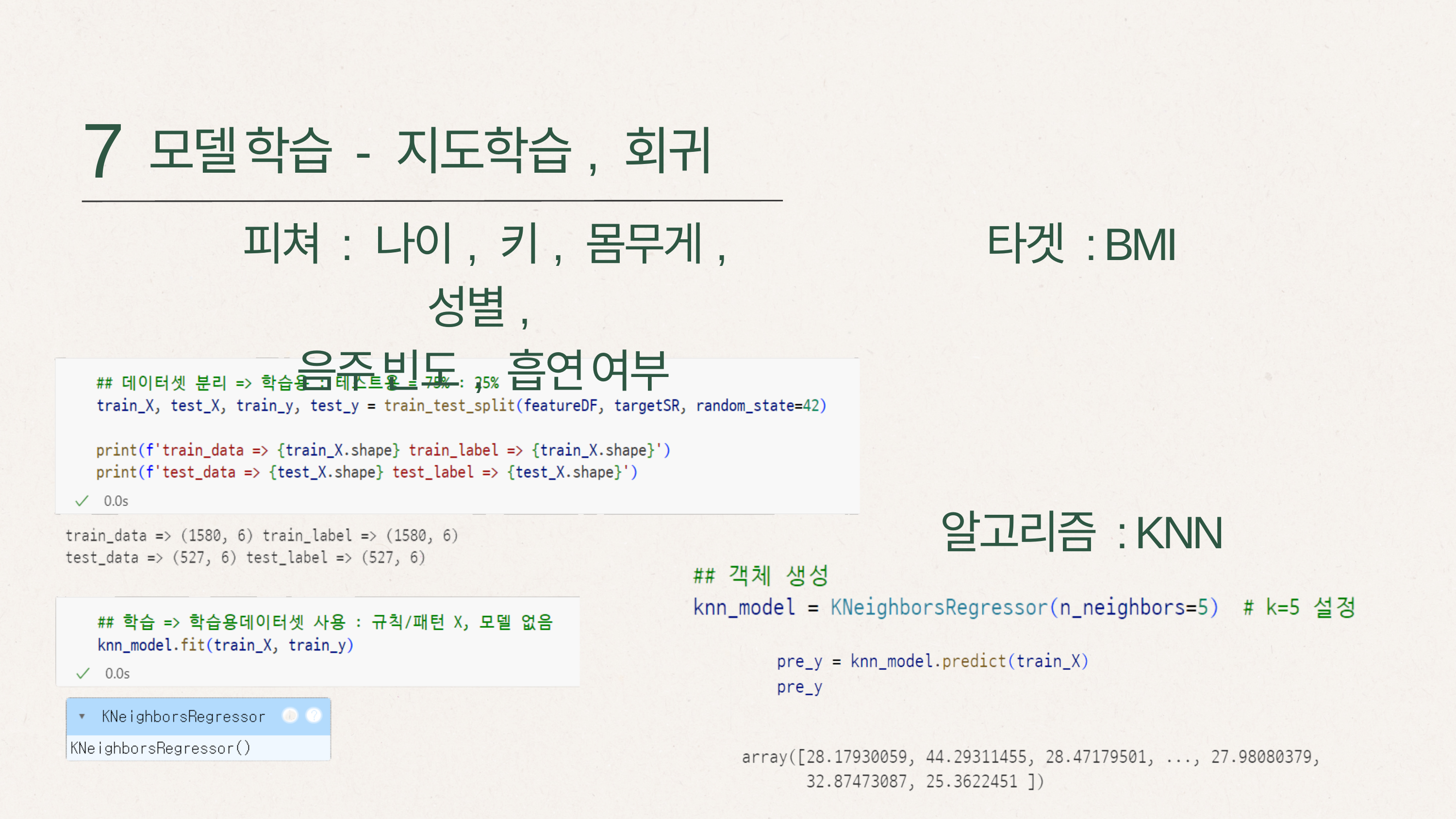

7
모델 학습 - 지도학습, 회귀

피쳐 : 나이, 키, 몸무게, 성별,
음주 빈도, 흡연 여부
타겟 : BMI

알고리즘 : KNN